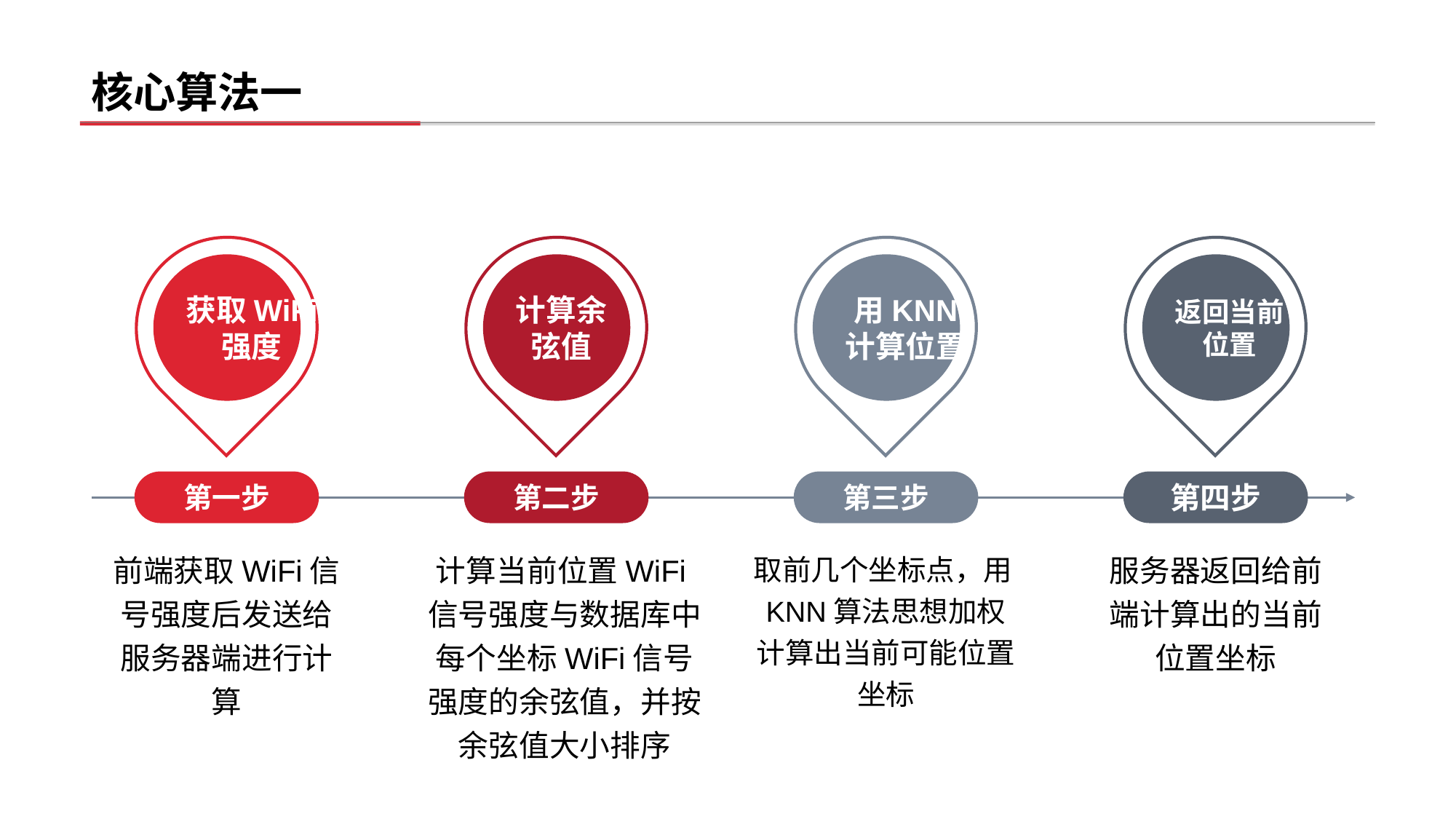

# 核心算法一

获取WiFi
强度

计算余
弦值

用KNN
计算位置

返回当前
位置
第一步
第二步
第三步
第四步
前端获取WiFi信号强度后发送给服务器端进行计算
服务器返回给前端计算出的当前位置坐标
计算当前位置WiFi信号强度与数据库中每个坐标WiFi信号强度的余弦值，并按余弦值大小排序
取前几个坐标点，用KNN算法思想加权计算出当前可能位置坐标